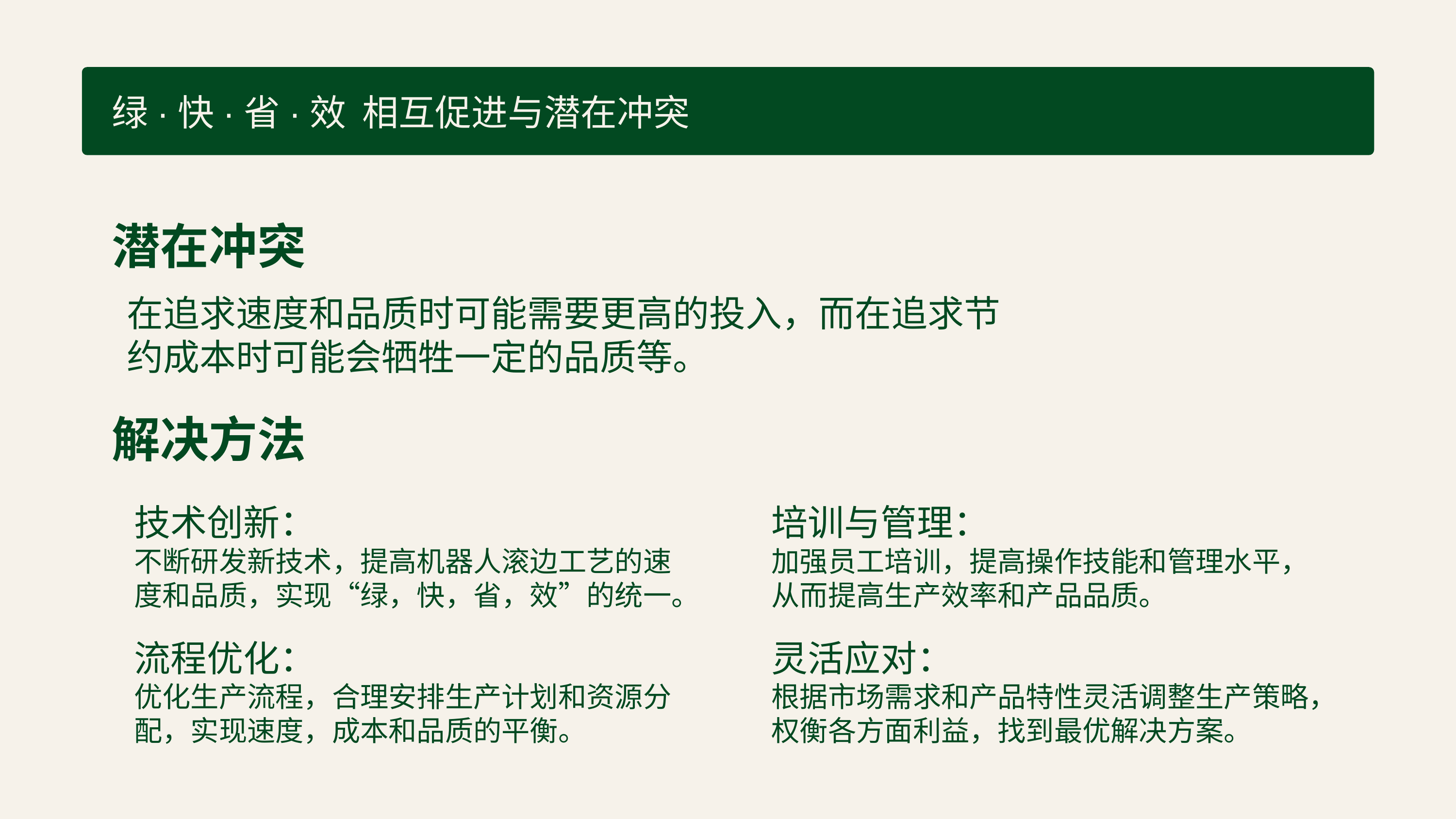

绿·快·省·效  相互促进与潜在冲突
潜在冲突
在追求速度和品质时可能需要更高的投入，而在追求节约成本时可能会牺牲一定的品质等。
解决方法
技术创新：
不断研发新技术，提高机器人滚边工艺的速度和品质，实现“绿，快，省，效”的统一。
培训与管理：
加强员工培训，提高操作技能和管理水平，从而提高生产效率和产品品质。
流程优化：
优化生产流程，合理安排生产计划和资源分配，实现速度，成本和品质的平衡。
灵活应对：
根据市场需求和产品特性灵活调整生产策略，权衡各方面利益，找到最优解决方案。